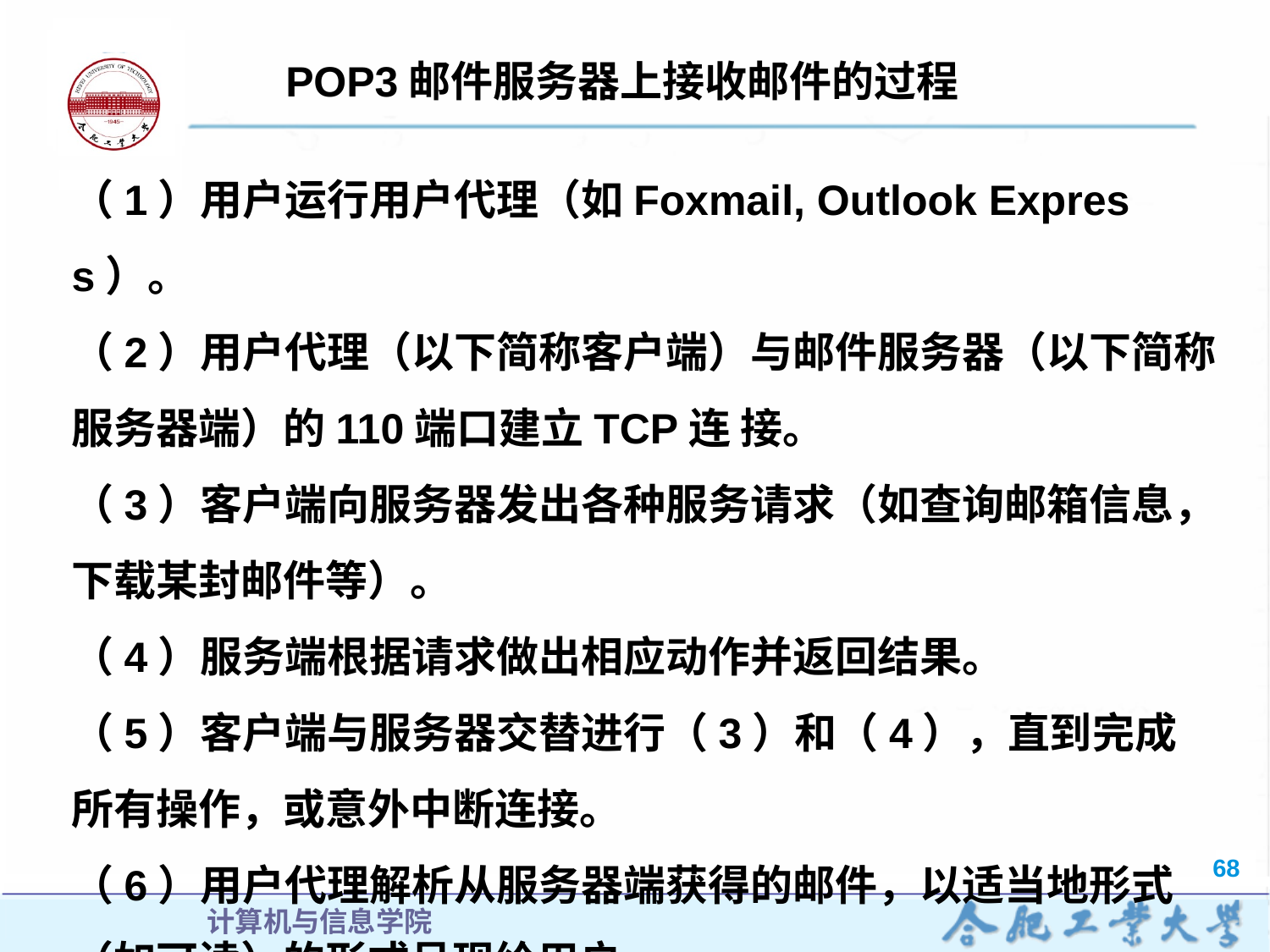

POP3邮件服务器上接收邮件的过程
（1）用户运行用户代理（如Foxmail, Outlook Express）。
（2）用户代理（以下简称客户端）与邮件服务器（以下简称服务器端）的110端口建立TCP连 接。
（3）客户端向服务器发出各种服务请求（如查询邮箱信息，下载某封邮件等）。
（4）服务端根据请求做出相应动作并返回结果。
（5）客户端与服务器交替进行（3）和（4），直到完成所有操作，或意外中断连接。
（6）用户代理解析从服务器端获得的邮件，以适当地形式（如可读）的形式呈现给用户。